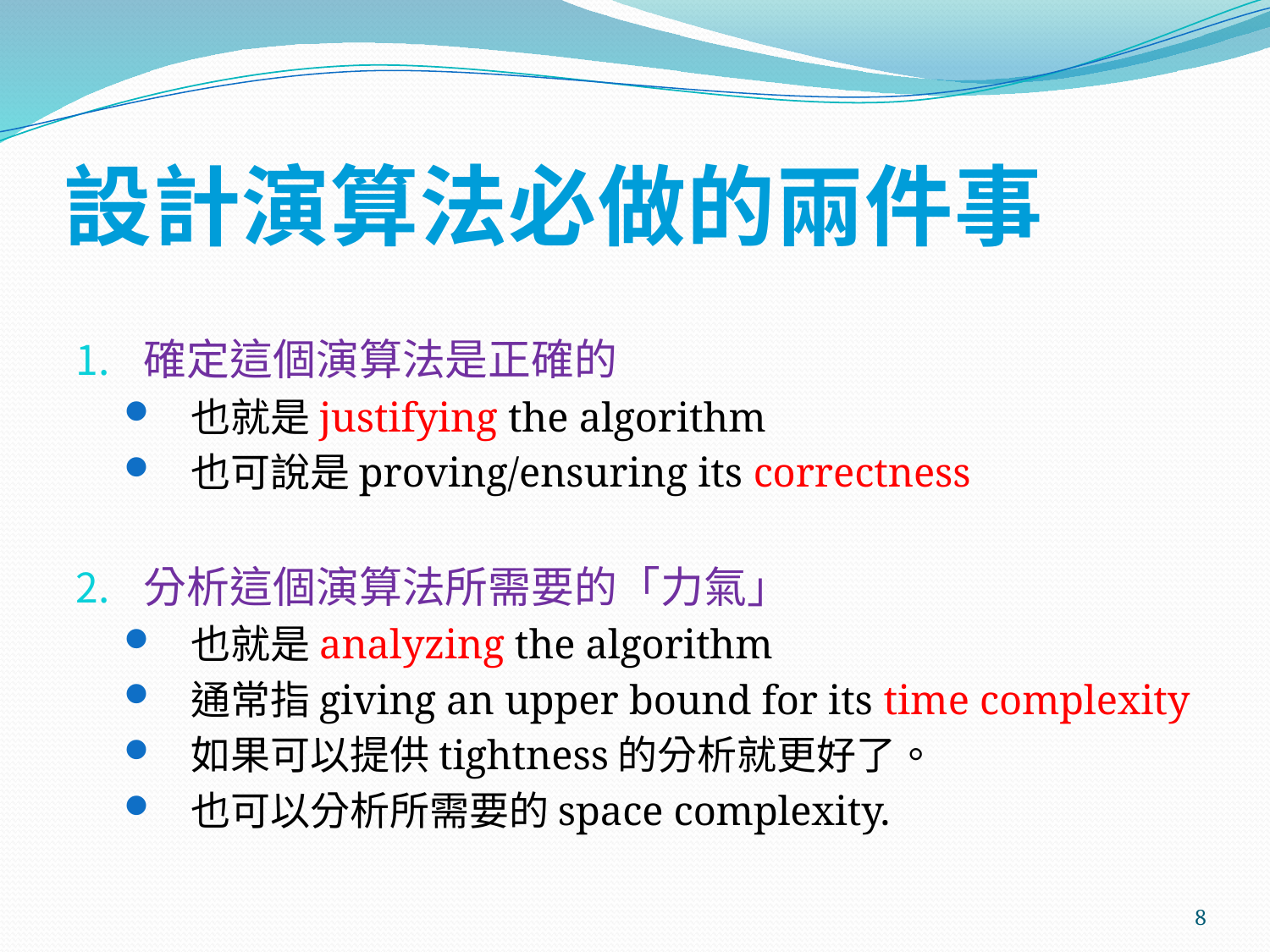

# 設計演算法必做的兩件事
確定這個演算法是正確的
也就是justifying the algorithm
也可說是proving/ensuring its correctness

分析這個演算法所需要的「力氣」
也就是analyzing the algorithm
通常指giving an upper bound for its time complexity
如果可以提供tightness的分析就更好了。
也可以分析所需要的space complexity.

8